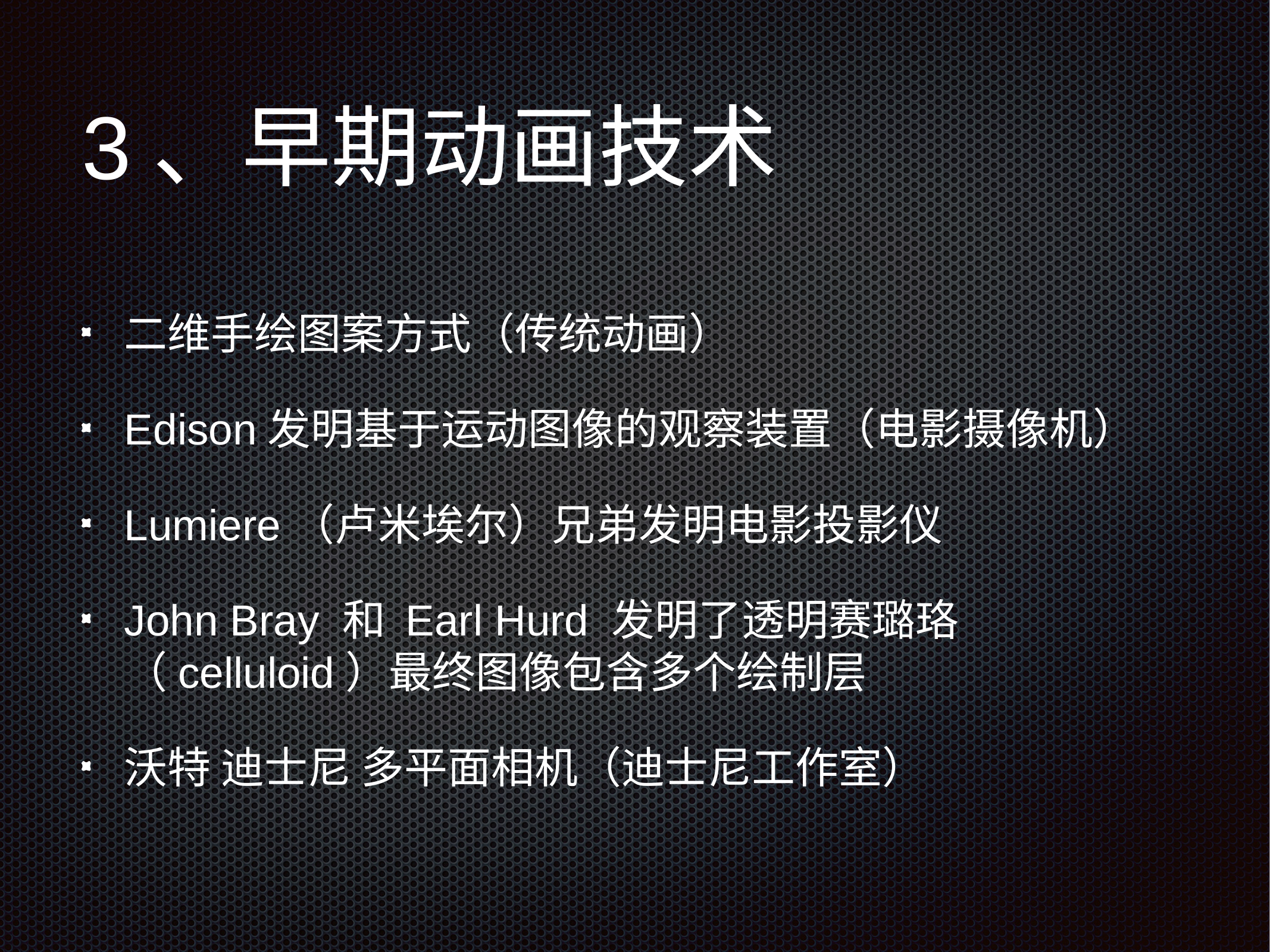

# 3、早期动画技术
二维手绘图案方式（传统动画）
Edison发明基于运动图像的观察装置（电影摄像机）
Lumiere（卢米埃尔）兄弟发明电影投影仪
John Bray 和 Earl Hurd 发明了透明赛璐珞（celluloid）最终图像包含多个绘制层
沃特 迪士尼 多平面相机（迪士尼工作室）